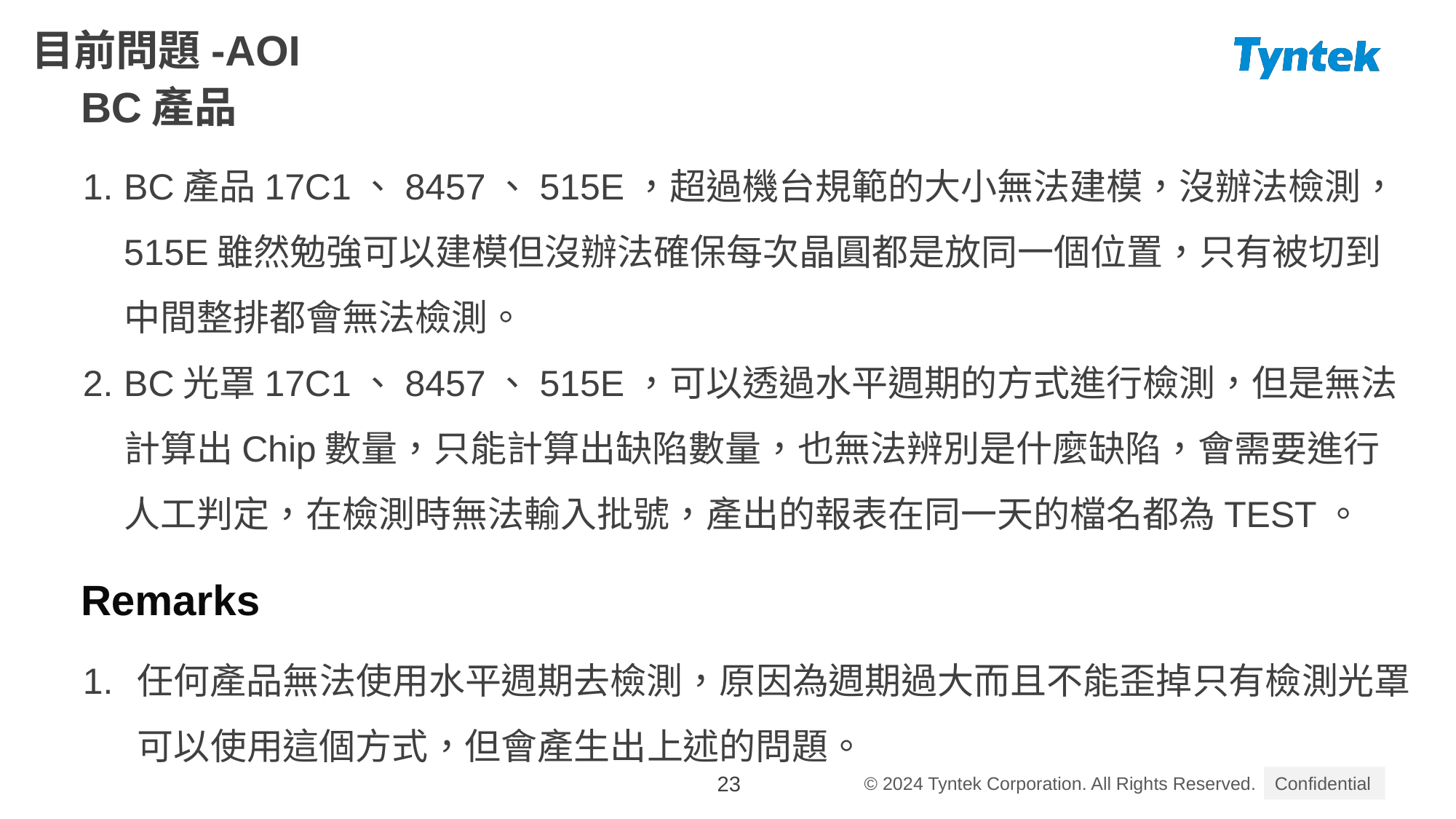

目前問題-AOI
# BC產品
BC產品17C1、8457、515E，超過機台規範的大小無法建模，沒辦法檢測，515E雖然勉強可以建模但沒辦法確保每次晶圓都是放同一個位置，只有被切到中間整排都會無法檢測。
BC光罩17C1、8457、515E，可以透過水平週期的方式進行檢測，但是無法計算出Chip數量，只能計算出缺陷數量，也無法辨別是什麼缺陷，會需要進行人工判定，在檢測時無法輸入批號，產出的報表在同一天的檔名都為TEST。
Remarks
任何產品無法使用水平週期去檢測，原因為週期過大而且不能歪掉只有檢測光罩可以使用這個方式，但會產生出上述的問題。
23